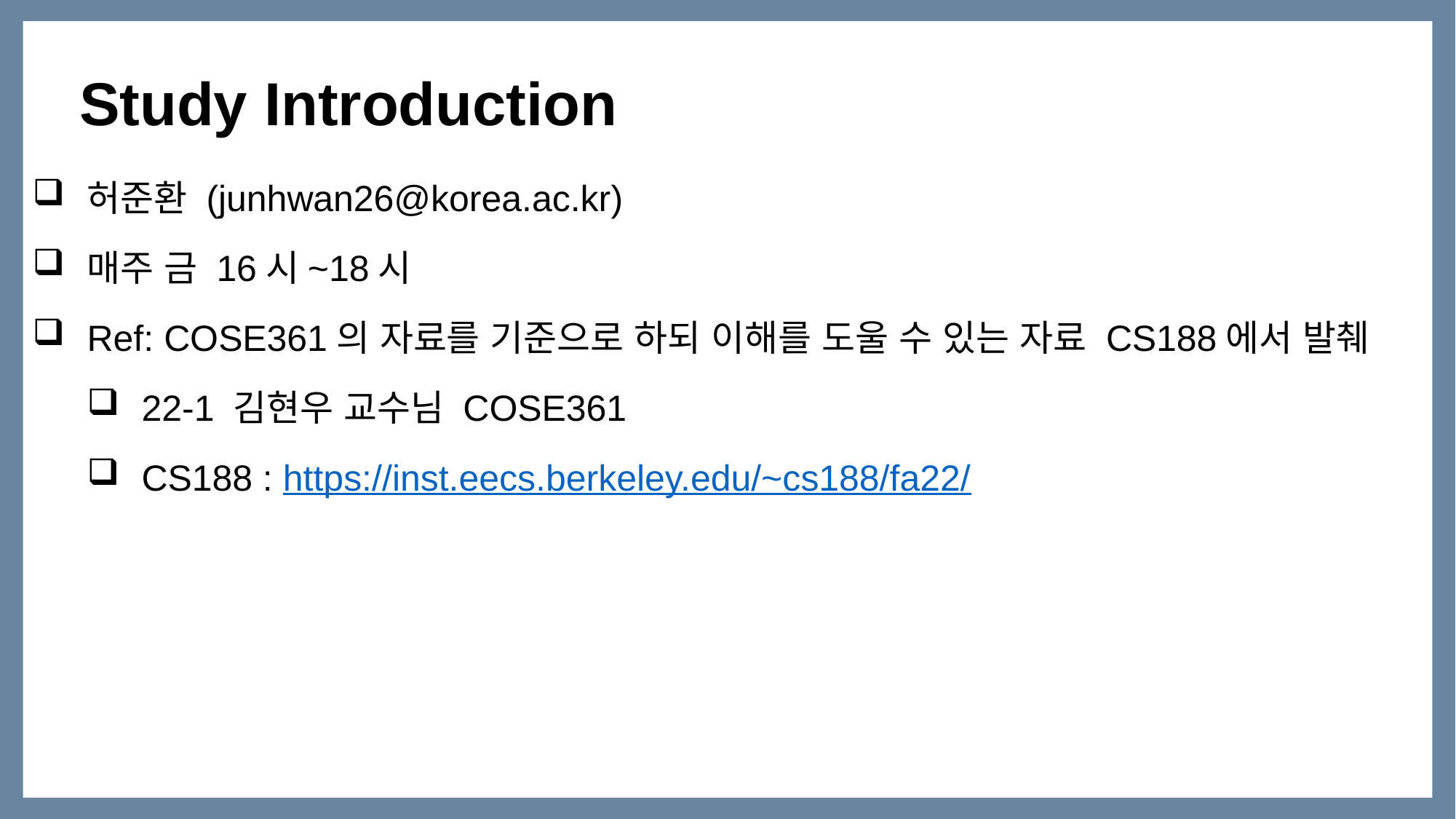

Study Introduction
허준환 (junhwan26@korea.ac.kr)
매주 금 16시~18시
Ref: COSE361의 자료를 기준으로 하되 이해를 도울 수 있는 자료 CS188에서 발췌
22-1 김현우 교수님 COSE361
CS188 : https://inst.eecs.berkeley.edu/~cs188/fa22/